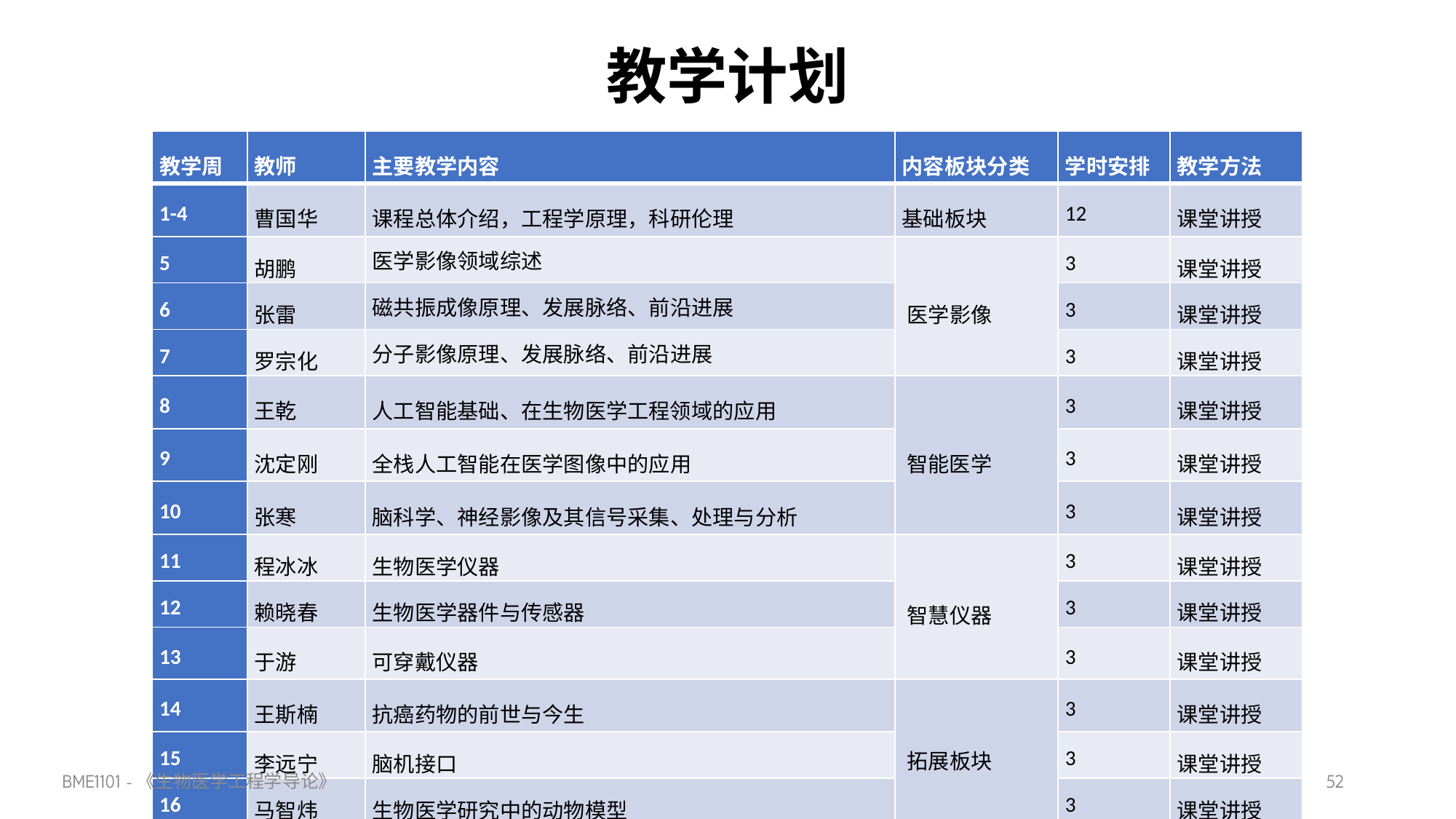

# 教学计划
| 教学周 | 教师 | 主要教学内容 | 内容板块分类 | 学时安排 | 教学方法 |
| --- | --- | --- | --- | --- | --- |
| 1-4 | 曹国华 | 课程总体介绍，工程学原理，科研伦理 | 基础板块 | 12 | 课堂讲授 |
| 5 | 胡鹏 | 医学影像领域综述 | 医学影像 | 3 | 课堂讲授 |
| 6 | 张雷 | 磁共振成像原理、发展脉络、前沿进展 |  | 3 | 课堂讲授 |
| 7 | 罗宗化 | 分子影像原理、发展脉络、前沿进展 |  | 3 | 课堂讲授 |
| 8 | 王乾 | 人工智能基础、在生物医学工程领域的应用 | 智能医学 | 3 | 课堂讲授 |
| 9 | 沈定刚 | 全栈人工智能在医学图像中的应用 |  | 3 | 课堂讲授 |
| 10 | 张寒 | 脑科学、神经影像及其信号采集、处理与分析 |  | 3 | 课堂讲授 |
| 11 | 程冰冰 | 生物医学仪器 | 智慧仪器 | 3 | 课堂讲授 |
| 12 | 赖晓春 | 生物医学器件与传感器 |  | 3 | 课堂讲授 |
| 13 | 于游 | 可穿戴仪器 |  | 3 | 课堂讲授 |
| 14 | 王斯楠 | 抗癌药物的前世与今生 | 拓展板块 | 3 | 课堂讲授 |
| 15 | 李远宁 | 脑机接口 |  | 3 | 课堂讲授 |
| 16 | 马智炜 | 生物医学研究中的动物模型 |  | 3 | 课堂讲授 |
BME1101 -《生物医学工程学导论》
L1: Introduction to Biomedical Engineering
52